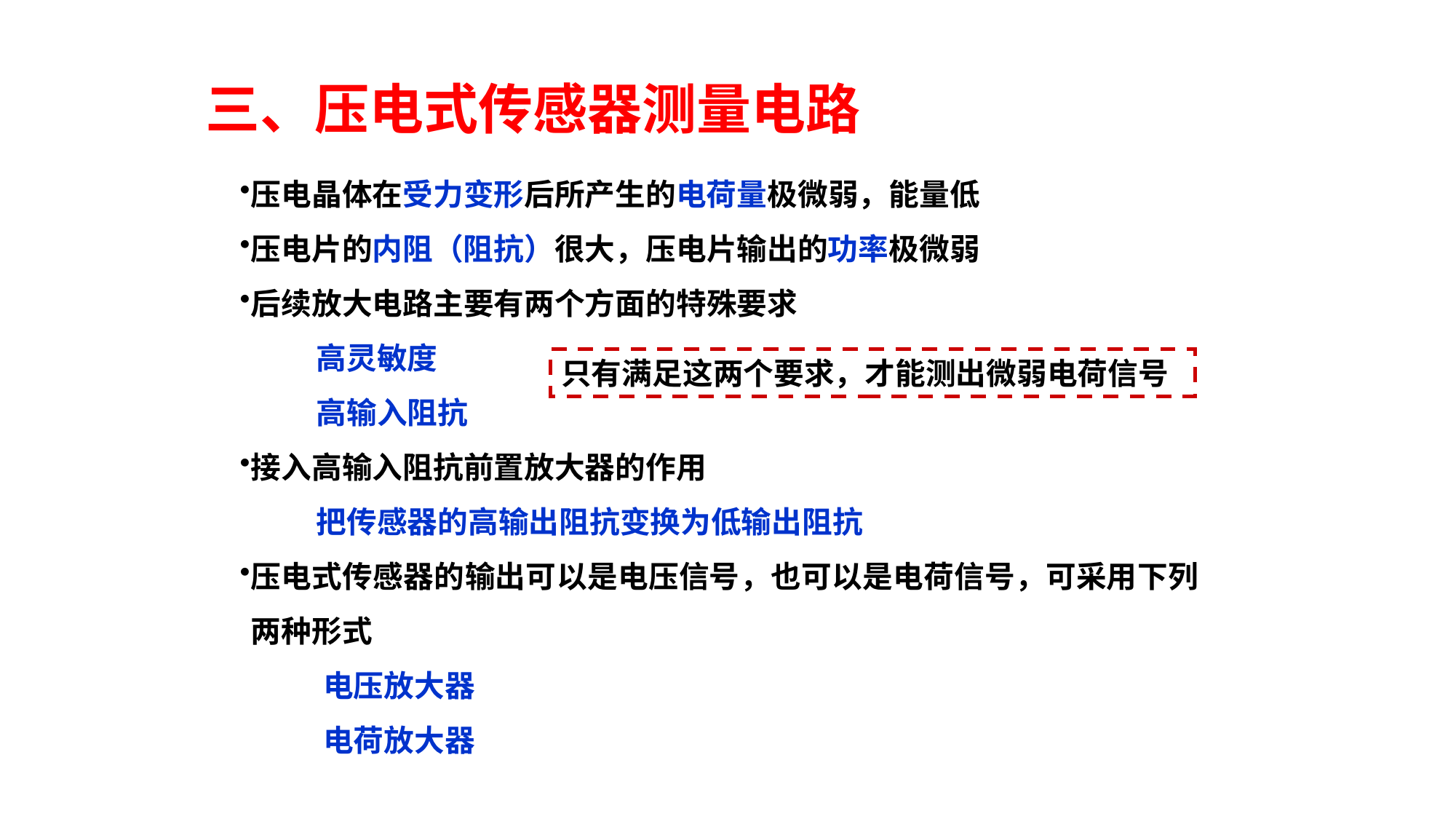

三、压电式传感器测量电路
压电晶体在受力变形后所产生的电荷量极微弱，能量低
压电片的内阻（阻抗）很大，压电片输出的功率极微弱
后续放大电路主要有两个方面的特殊要求
          高灵敏度
          高输入阻抗
接入高输入阻抗前置放大器的作用
          把传感器的高输出阻抗变换为低输出阻抗
压电式传感器的输出可以是电压信号，也可以是电荷信号，可采用下列两种形式
           电压放大器
           电荷放大器
只有满足这两个要求，才能测出微弱电荷信号